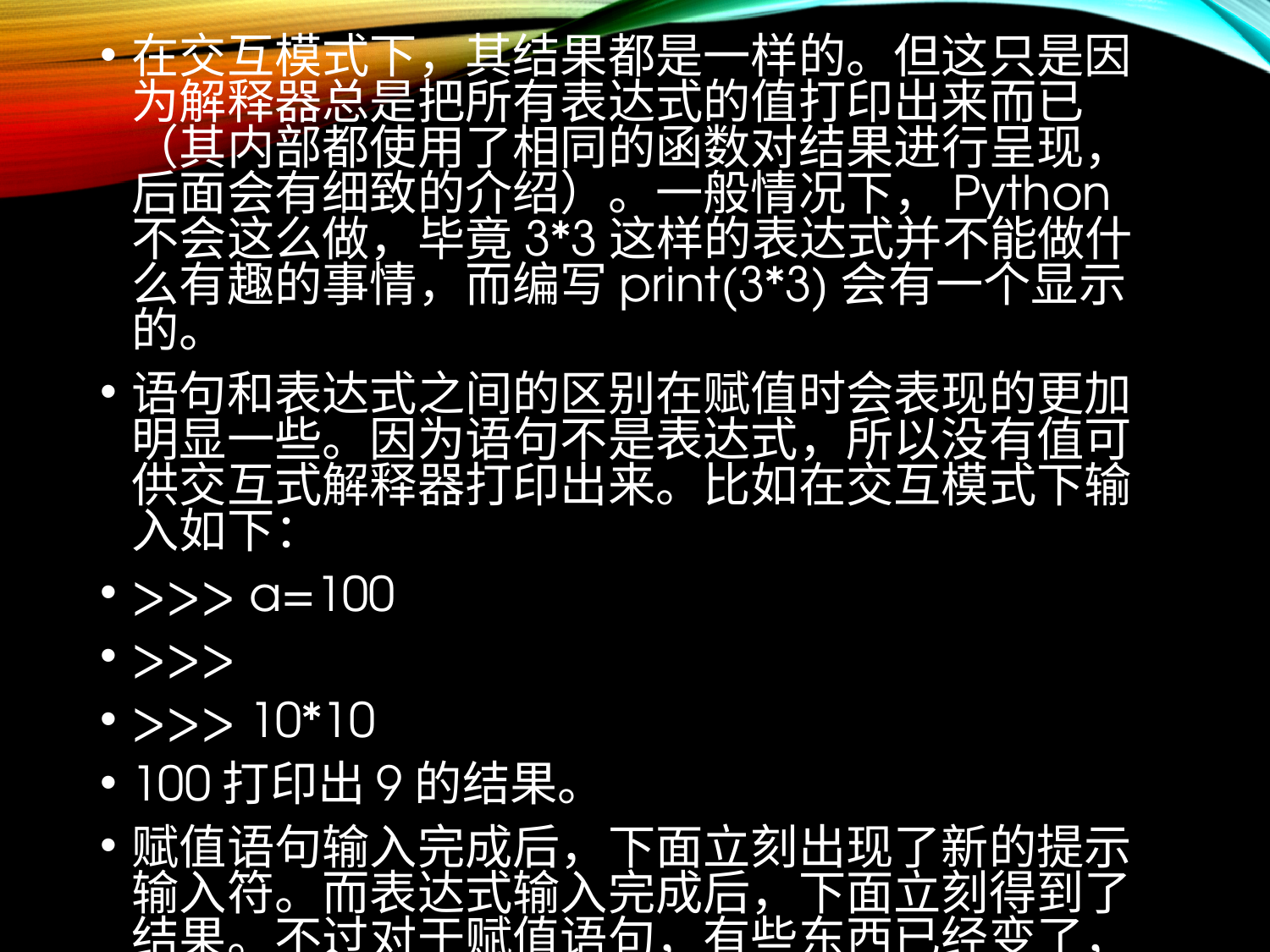

在交互模式下，其结果都是一样的。但这只是因为解释器总是把所有表达式的值打印出来而已（其内部都使用了相同的函数对结果进行呈现，后面会有细致的介绍）。一般情况下，Python不会这么做，毕竟3*3这样的表达式并不能做什么有趣的事情，而编写print(3*3)会有一个显示的。
语句和表达式之间的区别在赋值时会表现的更加明显一些。因为语句不是表达式，所以没有值可供交互式解释器打印出来。比如在交互模式下输入如下：
>>> a=100
>>>
>>> 10*10
100打印出9的结果。
赋值语句输入完成后，下面立刻出现了新的提示输入符。而表达式输入完成后，下面立刻得到了结果。不过对于赋值语句，有些东西已经变了，变量a现在绑定了一个值100。